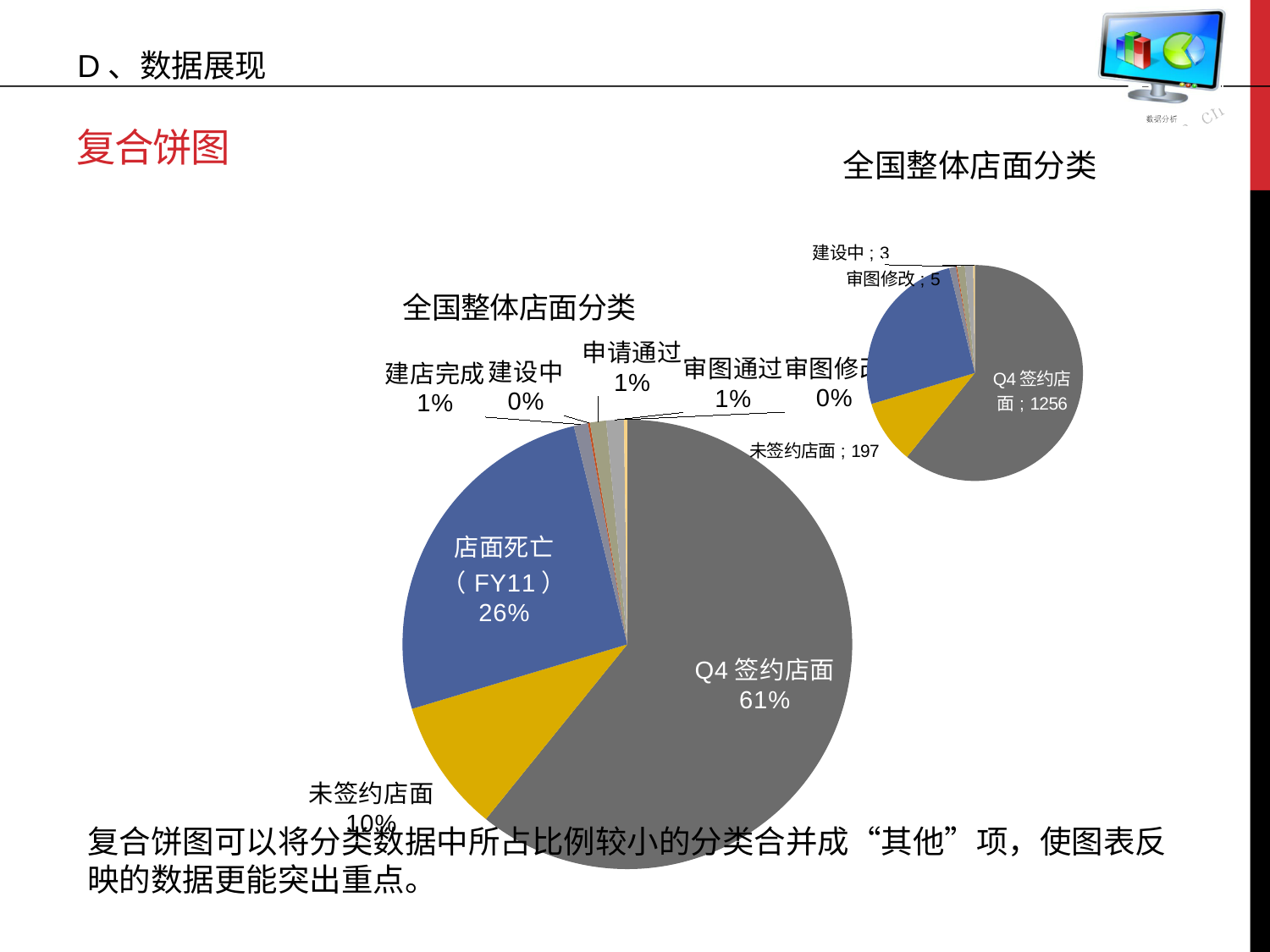

D、数据展现
# 复合饼图

[unsupported chart]

[unsupported chart]

复合饼图可以将分类数据中所占比例较小的分类合并成“其他”项，使图表反映的数据更能突出重点。